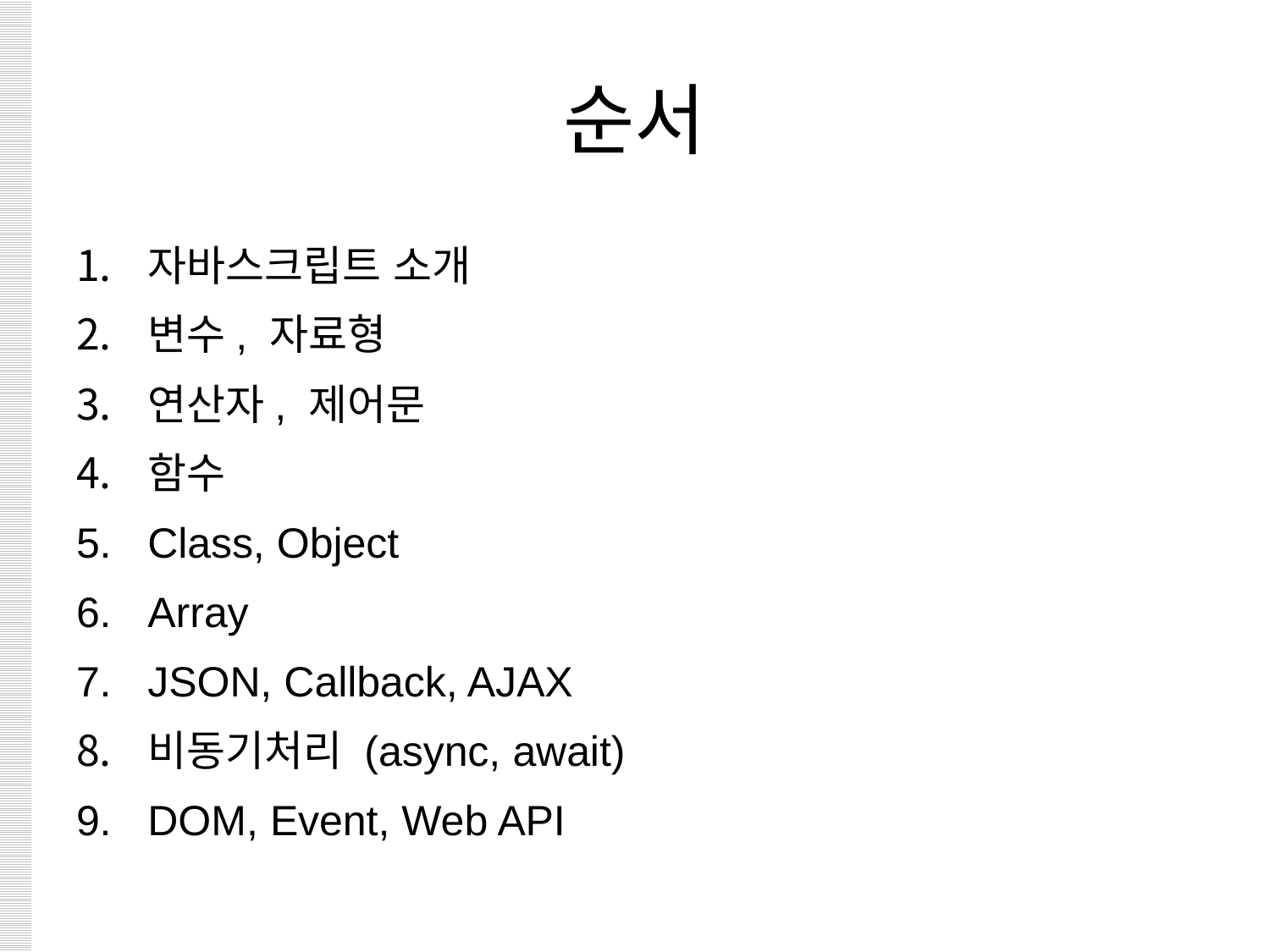

# 순서
자바스크립트 소개
변수, 자료형
연산자, 제어문
함수
Class, Object
Array
JSON, Callback, AJAX
비동기처리 (async, await)
DOM, Event, Web API